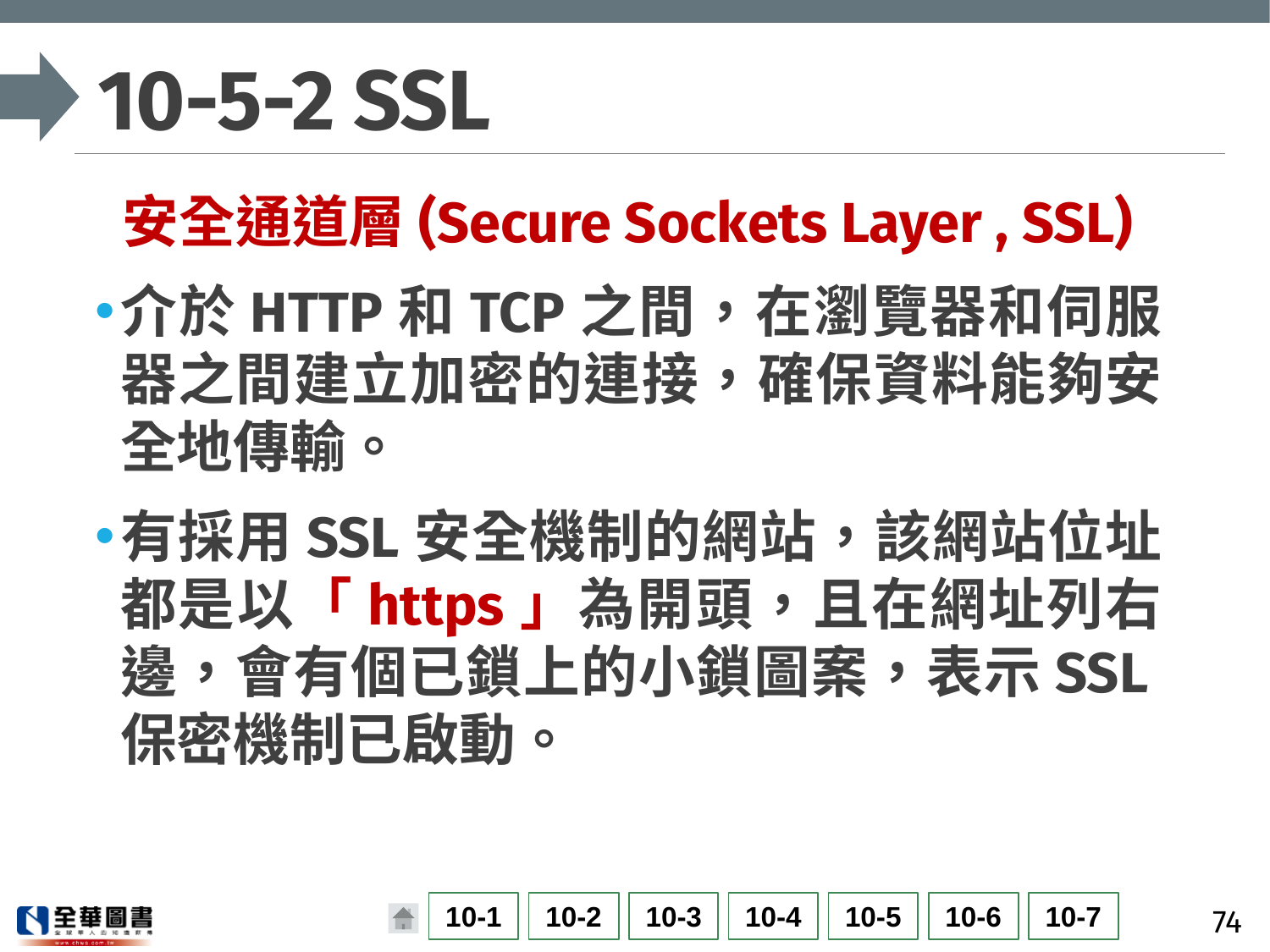

# 10-5-2 SSL
安全通道層(Secure Sockets Layer , SSL)
介於HTTP和TCP之間，在瀏覽器和伺服器之間建立加密的連接，確保資料能夠安全地傳輸。
有採用SSL安全機制的網站，該網站位址都是以「https」為開頭，且在網址列右邊，會有個已鎖上的小鎖圖案，表示SSL保密機制已啟動。
74